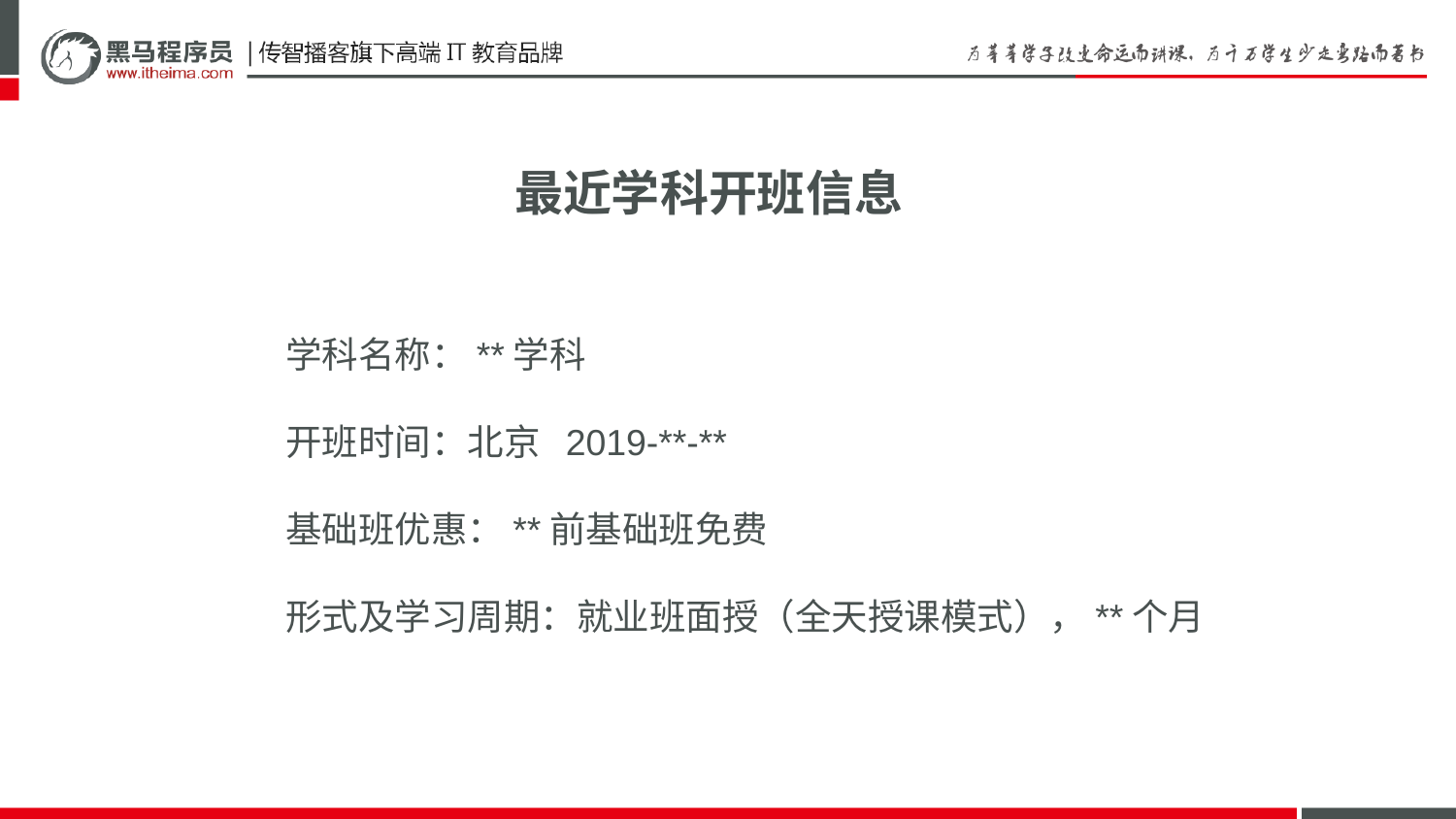

最近学科开班信息
学科名称：**学科
开班时间：北京  2019-**-**
基础班优惠：**前基础班免费
形式及学习周期：就业班面授（全天授课模式），**个月